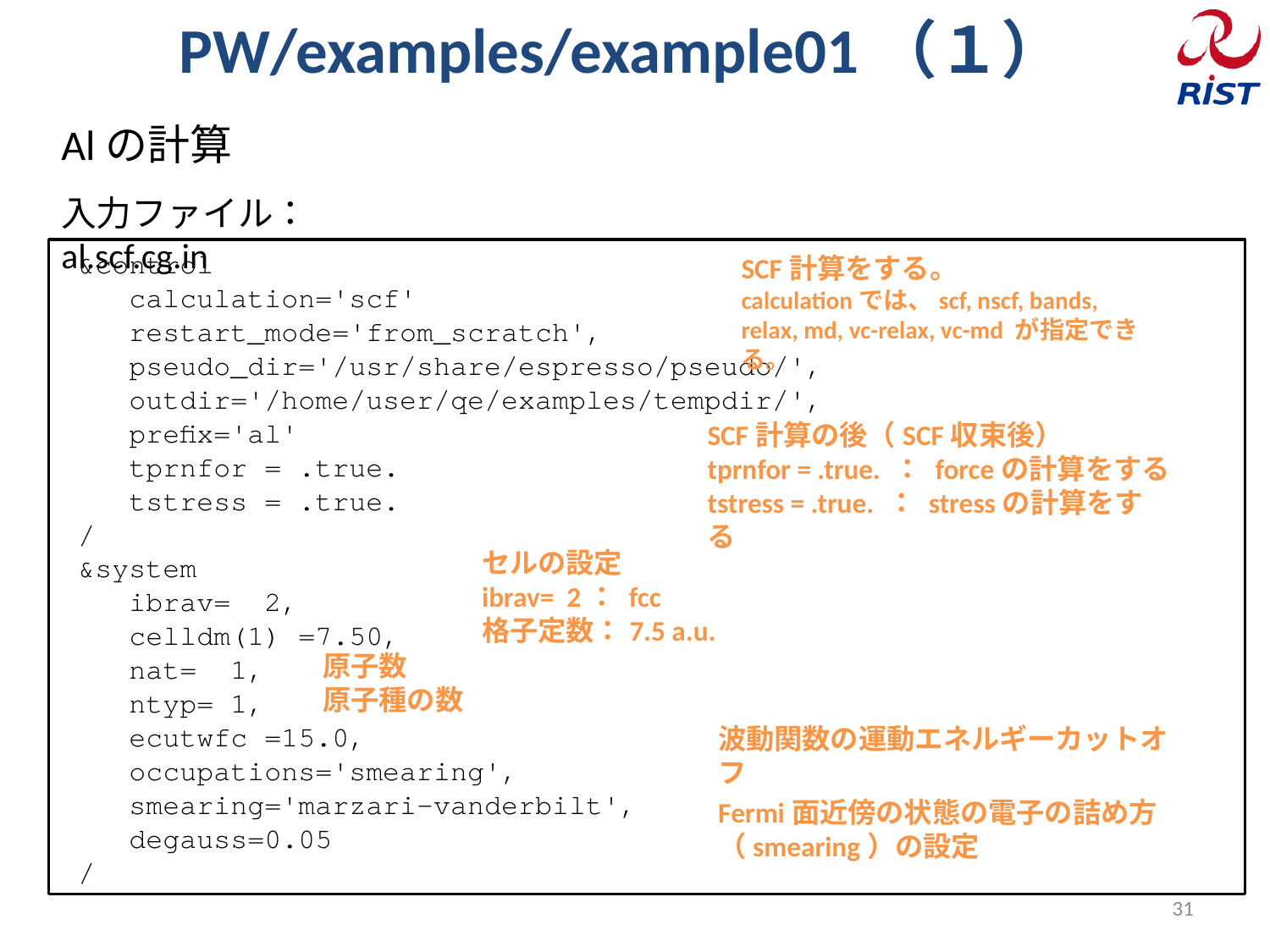

# PW/examples/example01（１）
Alの計算
入力ファイル： al.scf.cg.in
 &control
    calculation='scf'
    restart_mode='from_scratch',
    pseudo_dir='/usr/share/espresso/pseudo/',
    outdir='/home/user/qe/examples/tempdir/',
    prefix='al'
    tprnfor = .true.
    tstress = .true.
 /
 &system
    ibrav=  2,
    celldm(1) =7.50,
    nat=  1,
    ntyp= 1,
    ecutwfc =15.0,
    occupations='smearing',
    smearing='marzari-vanderbilt',
    degauss=0.05
 /
SCF計算をする。
calculationでは、scf, nscf, bands, relax, md, vc-relax, vc-md が指定できる。
SCF計算の後（SCF収束後）
tprnfor = .true. ： forceの計算をする
tstress = .true. ： stressの計算をする
セルの設定
ibrav=  2： fcc
格子定数：7.5 a.u.
原子数
原子種の数
波動関数の運動エネルギーカットオフ
Fermi面近傍の状態の電子の詰め方（smearing）の設定
31